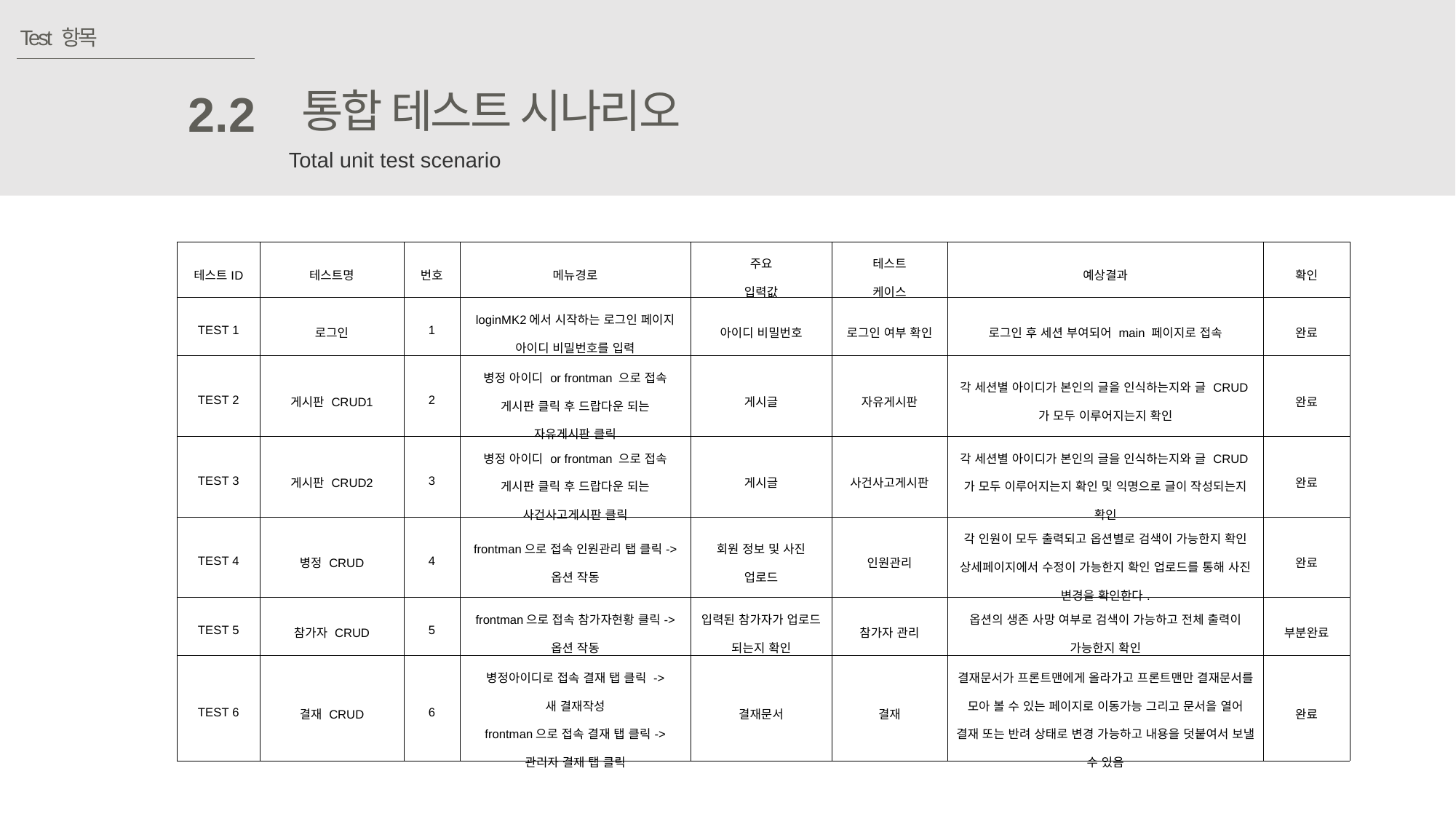

Test 항목
통합 테스트 시나리오
2.2
Total unit test scenario

| 테스트ID | 테스트명 | 번호 | 메뉴경로 | 주요 입력값 | 테스트 케이스 | 예상결과 | 확인 |
| --- | --- | --- | --- | --- | --- | --- | --- |
| TEST 1 | 로그인 | 1 | loginMK2에서 시작하는 로그인 페이지 아이디 비밀번호를 입력 | 아이디 비밀번호 | 로그인 여부 확인 | 로그인 후 세션 부여되어 main 페이지로 접속 | 완료 |
| TEST 2 | 게시판 CRUD1 | 2 | 병정 아이디 or frontman 으로 접속 게시판 클릭 후 드랍다운 되는 자유게시판 클릭 | 게시글 | 자유게시판 | 각 세션별 아이디가 본인의 글을 인식하는지와 글 CRUD가 모두 이루어지는지 확인 | 완료 |
| TEST 3 | 게시판 CRUD2 | 3 | 병정 아이디 or frontman 으로 접속 게시판 클릭 후 드랍다운 되는 사건사고게시판 클릭 | 게시글 | 사건사고게시판 | 각 세션별 아이디가 본인의 글을 인식하는지와 글 CRUD가 모두 이루어지는지 확인 및 익명으로 글이 작성되는지 확인 | 완료 |
| TEST 4 | 병정 CRUD | 4 | frontman으로 접속 인원관리 탭 클릭-> 옵션 작동 | 회원 정보 및 사진 업로드 | 인원관리 | 각 인원이 모두 출력되고 옵션별로 검색이 가능한지 확인 상세페이지에서 수정이 가능한지 확인 업로드를 통해 사진 변경을 확인한다. | 완료 |
| TEST 5 | 참가자 CRUD | 5 | frontman으로 접속 참가자현황 클릭-> 옵션 작동 | 입력된 참가자가 업로드 되는지 확인 | 참가자 관리 | 옵션의 생존 사망 여부로 검색이 가능하고 전체 출력이 가능한지 확인 | 부분완료 |
| TEST 6 | 결재 CRUD | 6 | 병정아이디로 접속 결재 탭 클릭 -> 새 결재작성 frontman으로 접속 결재 탭 클릭-> 관리자 결재 탭 클릭 | 결재문서 | 결재 | 결재문서가 프론트맨에게 올라가고 프론트맨만 결재문서를 모아 볼 수 있는 페이지로 이동가능 그리고 문서을 열어 결재 또는 반려 상태로 변경 가능하고 내용을 덧붙여서 보낼 수 있음 | 완료 |